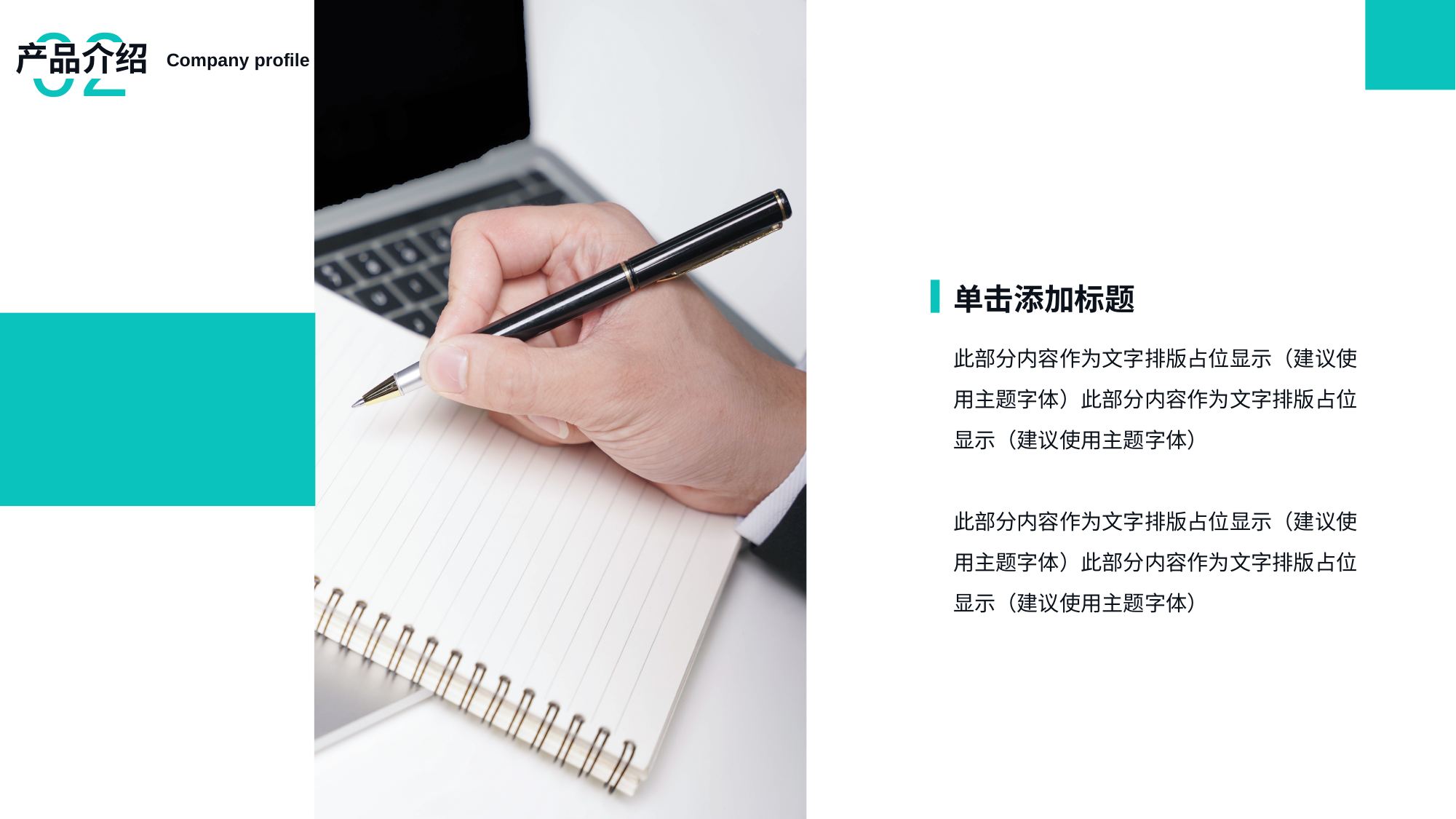

02
产品介绍
Company profile

单击添加标题

此部分内容作为文字排版占位显示（建议使用主题字体）此部分内容作为文字排版占位显示（建议使用主题字体）

此部分内容作为文字排版占位显示（建议使用主题字体）此部分内容作为文字排版占位显示（建议使用主题字体）